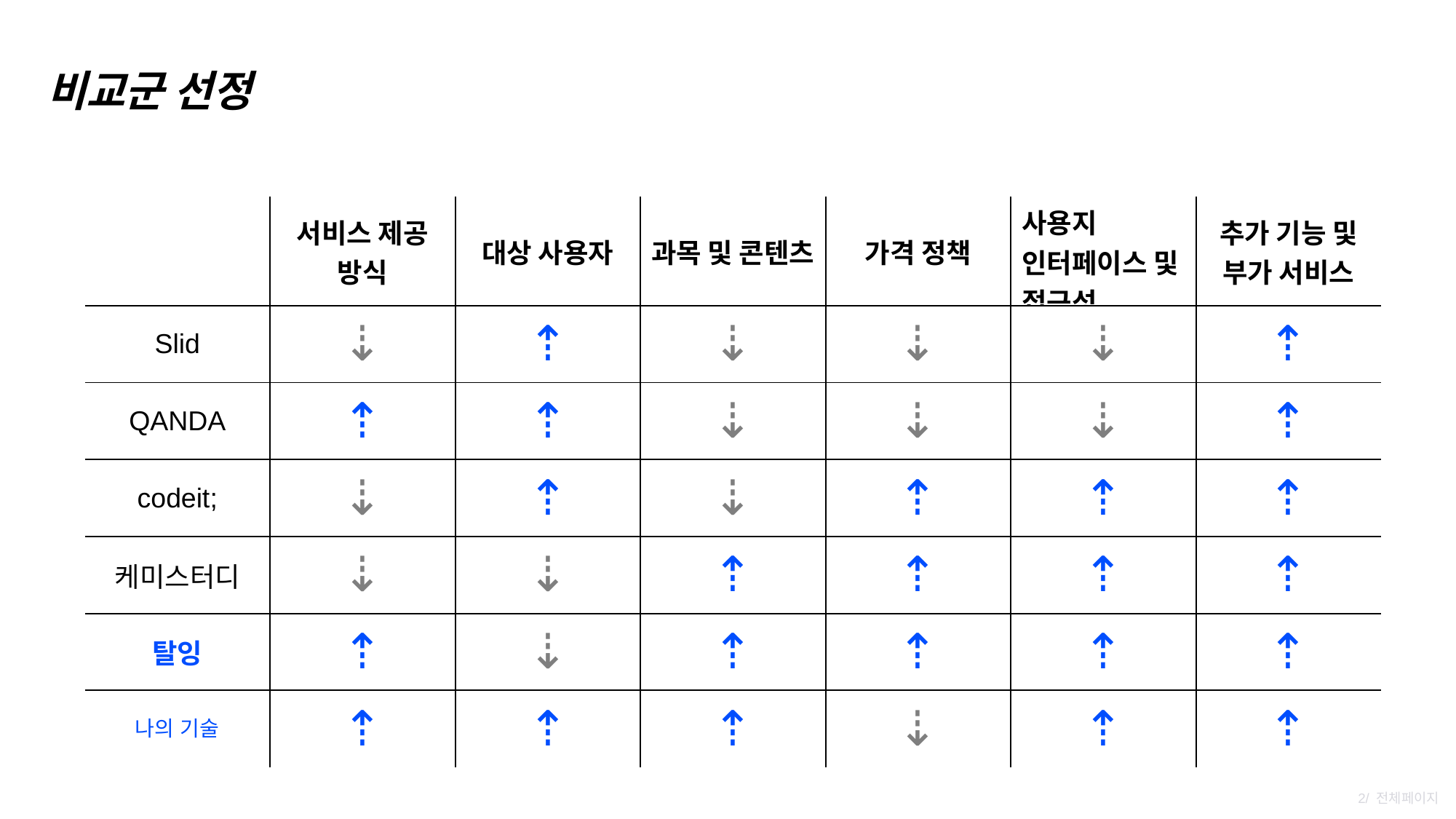

비교군 선정
|  | 서비스 제공 방식 | 대상 사용자 | 과목 및 콘텐츠 | 가격 정책 | 사용지 인터페이스 및 접근성 | 추가 기능 및 부가 서비스 |
| --- | --- | --- | --- | --- | --- | --- |
| Slid | ⇣ | ⇡ | ⇣ | ⇣ | ⇣ | ⇡ |
| QANDA | ⇡ | ⇡ | ⇣ | ⇣ | ⇣ | ⇡ |
| codeit; | ⇣ | ⇡ | ⇣ | ⇡ | ⇡ | ⇡ |
| 케미스터디 | ⇣ | ⇣ | ⇡ | ⇡ | ⇡ | ⇡ |
| 탈잉 | ⇡ | ⇣ | ⇡ | ⇡ | ⇡ | ⇡ |
| 나의 기술 | ⇡ | ⇡ | ⇡ | ⇣ | ⇡ | ⇡ |
2/ 전체페이지